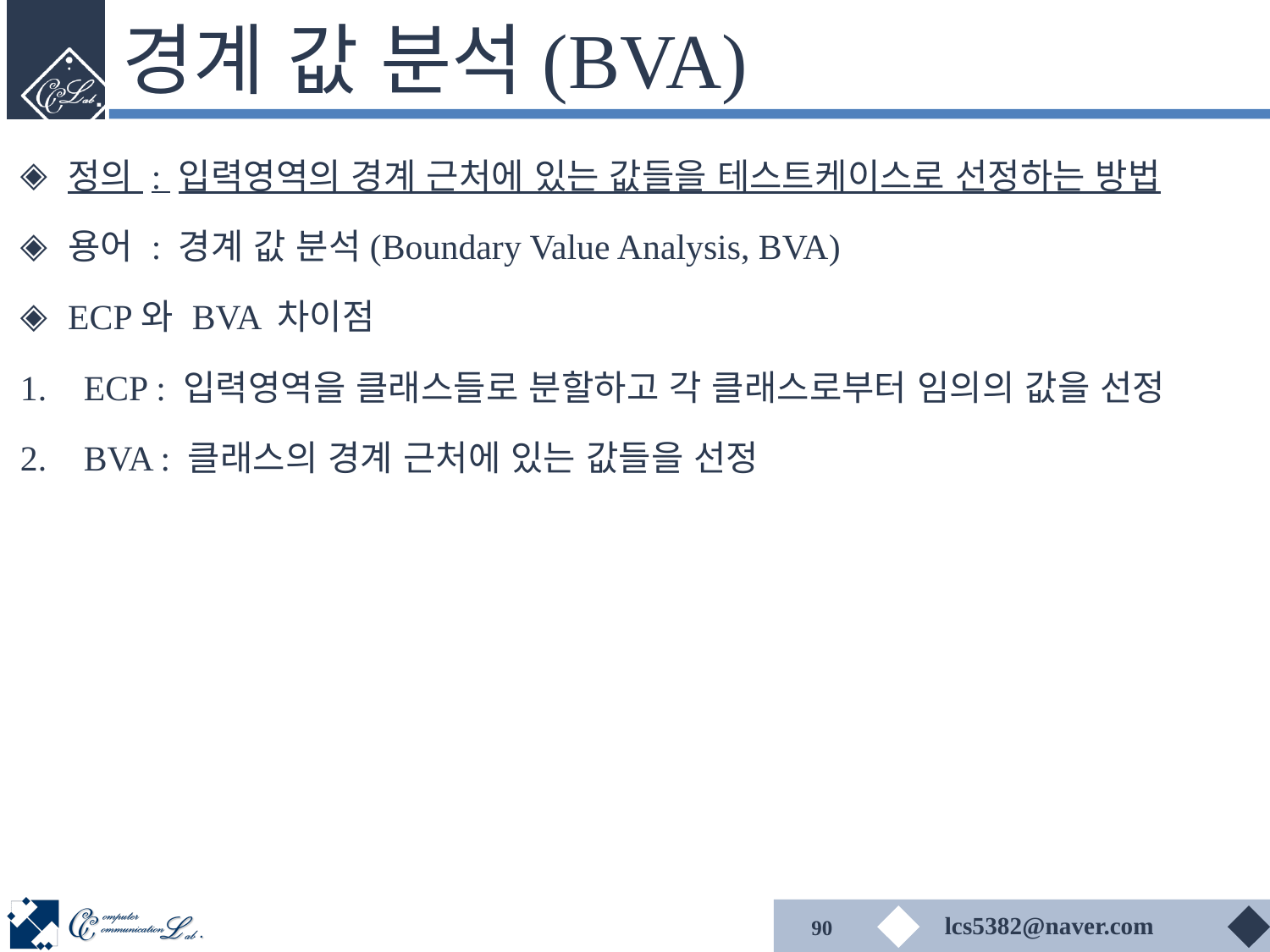

# 경계 값 분석(BVA)
정의 : 입력영역의 경계 근처에 있는 값들을 테스트케이스로 선정하는 방법
용어 : 경계 값 분석(Boundary Value Analysis, BVA)
ECP와 BVA 차이점
ECP : 입력영역을 클래스들로 분할하고 각 클래스로부터 임의의 값을 선정
BVA : 클래스의 경계 근처에 있는 값들을 선정